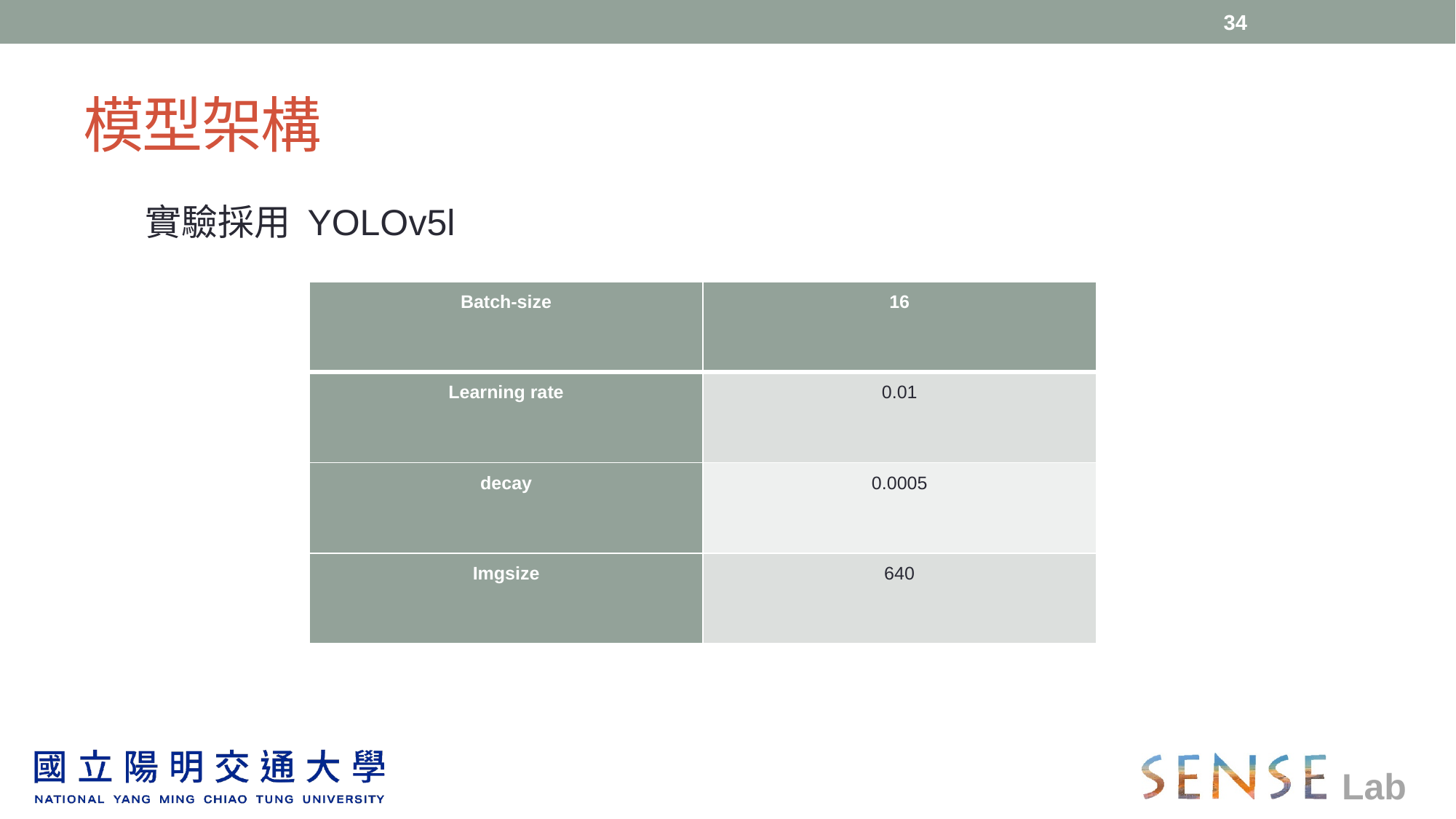

34
# 模型架構
實驗採用 YOLOv5l
| Batch-size | 16 |
| --- | --- |
| Learning rate | 0.01 |
| decay | 0.0005 |
| Imgsize | 640 |